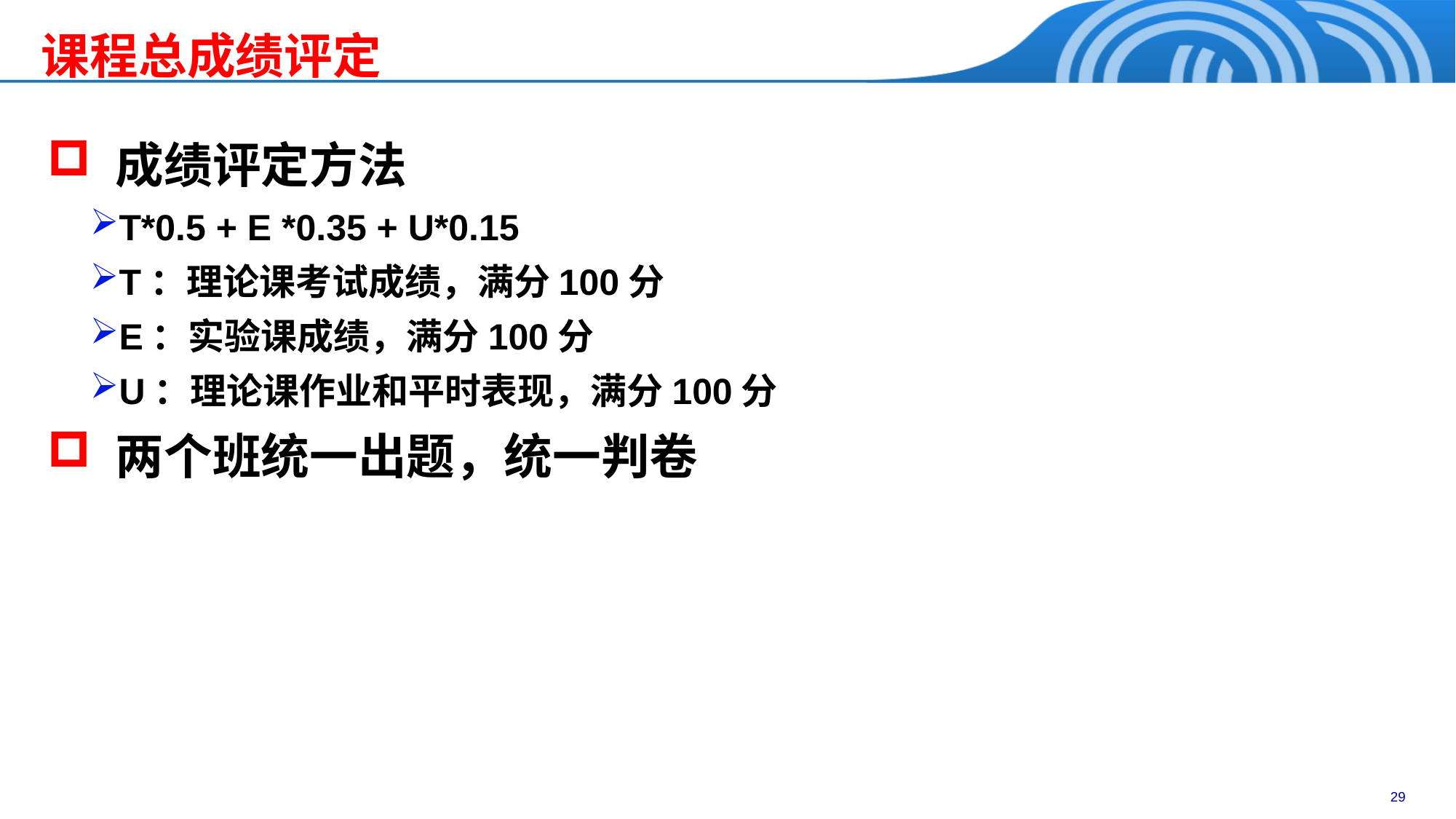

课程总成绩评定
 成绩评定方法
T*0.5 + E *0.35 + U*0.15
T：理论课考试成绩，满分100分
E：实验课成绩，满分100分
U：理论课作业和平时表现，满分100分
 两个班统一出题，统一判卷